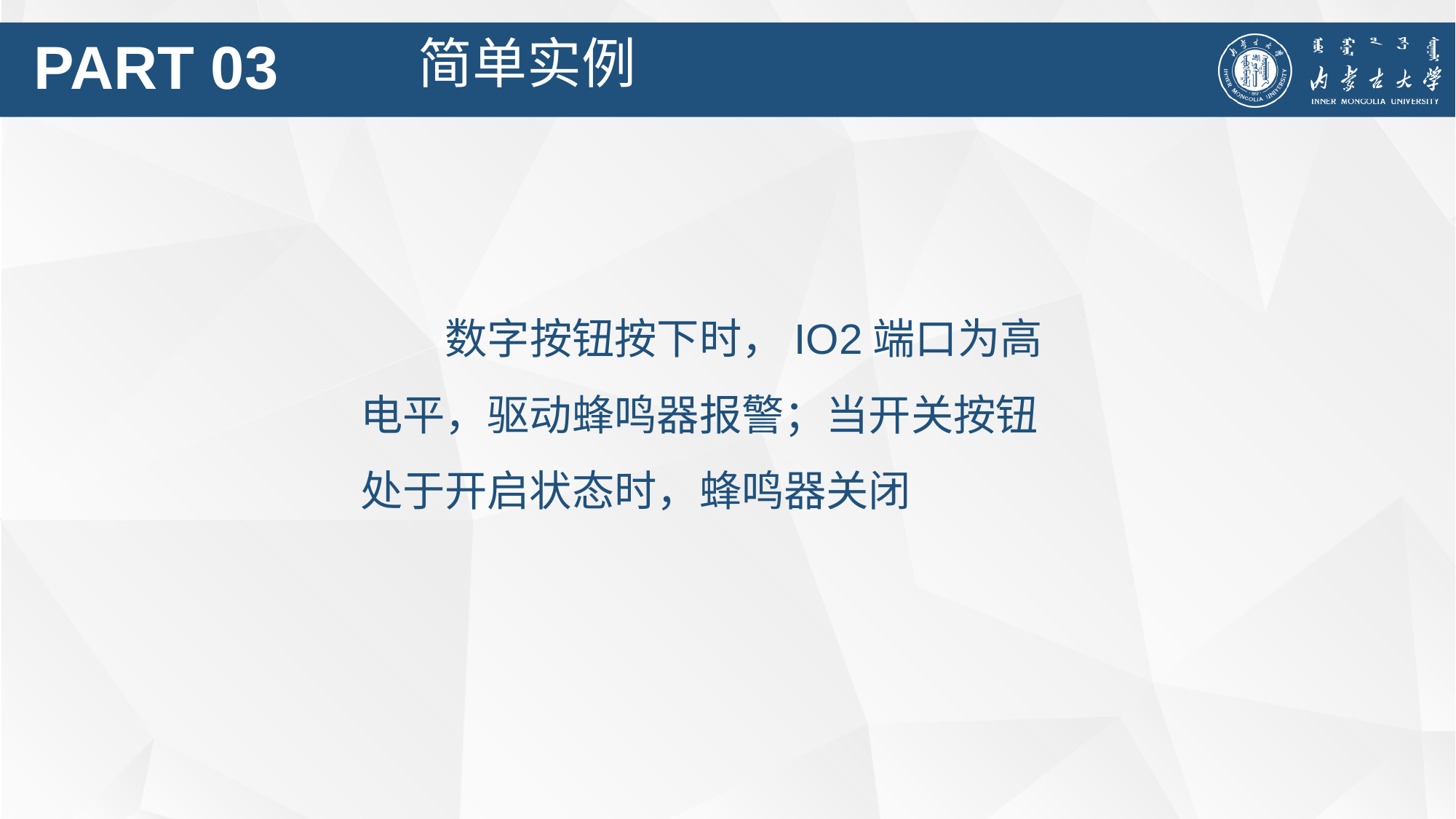

PART 03
简单实例

数字按钮按下时，IO2端口为高电平，驱动蜂鸣器报警；当开关按钮处于开启状态时，蜂鸣器关闭